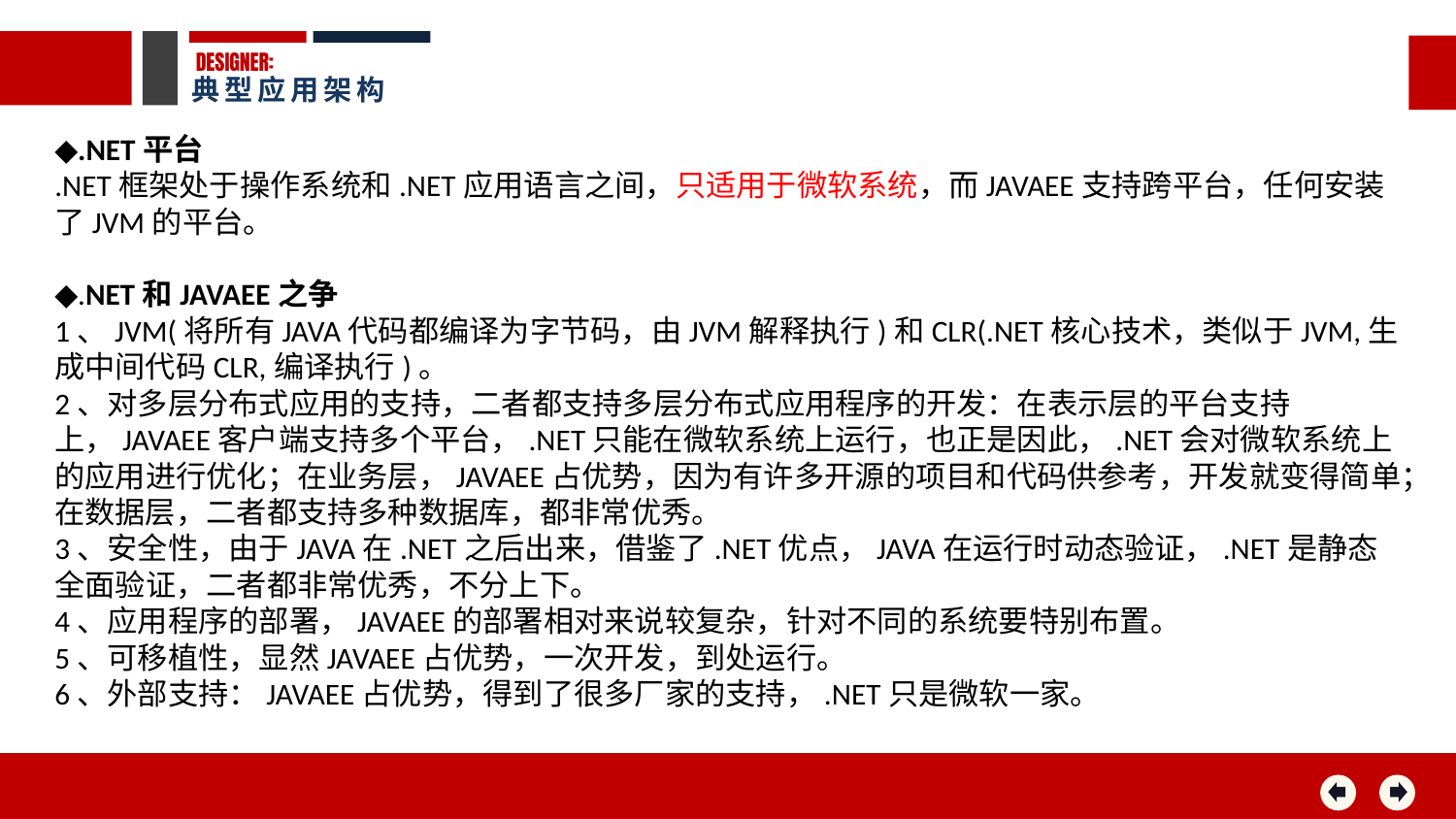

DESIGNER:
典型应用架构
◆.NET平台
.NET框架处于操作系统和.NET应用语言之间，只适用于微软系统，而JAVAEE支持跨平台，任何安装了JVM的平台。

◆.NET和JAVAEE之争
1、JVM(将所有JAVA代码都编译为字节码，由JVM解释执行)和CLR(.NET核心技术，类似于JVM,生成中间代码CLR,编译执行)。
2、对多层分布式应用的支持，二者都支持多层分布式应用程序的开发：在表示层的平台支持上，JAVAEE客户端支持多个平台，.NET只能在微软系统上运行，也正是因此，.NET会对微软系统上的应用进行优化；在业务层，JAVAEE占优势，因为有许多开源的项目和代码供参考，开发就变得简单；在数据层，二者都支持多种数据库，都非常优秀。
3、安全性，由于JAVA在.NET之后出来，借鉴了.NET优点，JAVA在运行时动态验证，.NET是静态全面验证，二者都非常优秀，不分上下。
4、应用程序的部署，JAVAEE的部署相对来说较复杂，针对不同的系统要特别布置。
5、可移植性，显然JAVAEE占优势，一次开发，到处运行。
6、外部支持：JAVAEE占优势，得到了很多厂家的支持，.NET只是微软一家。